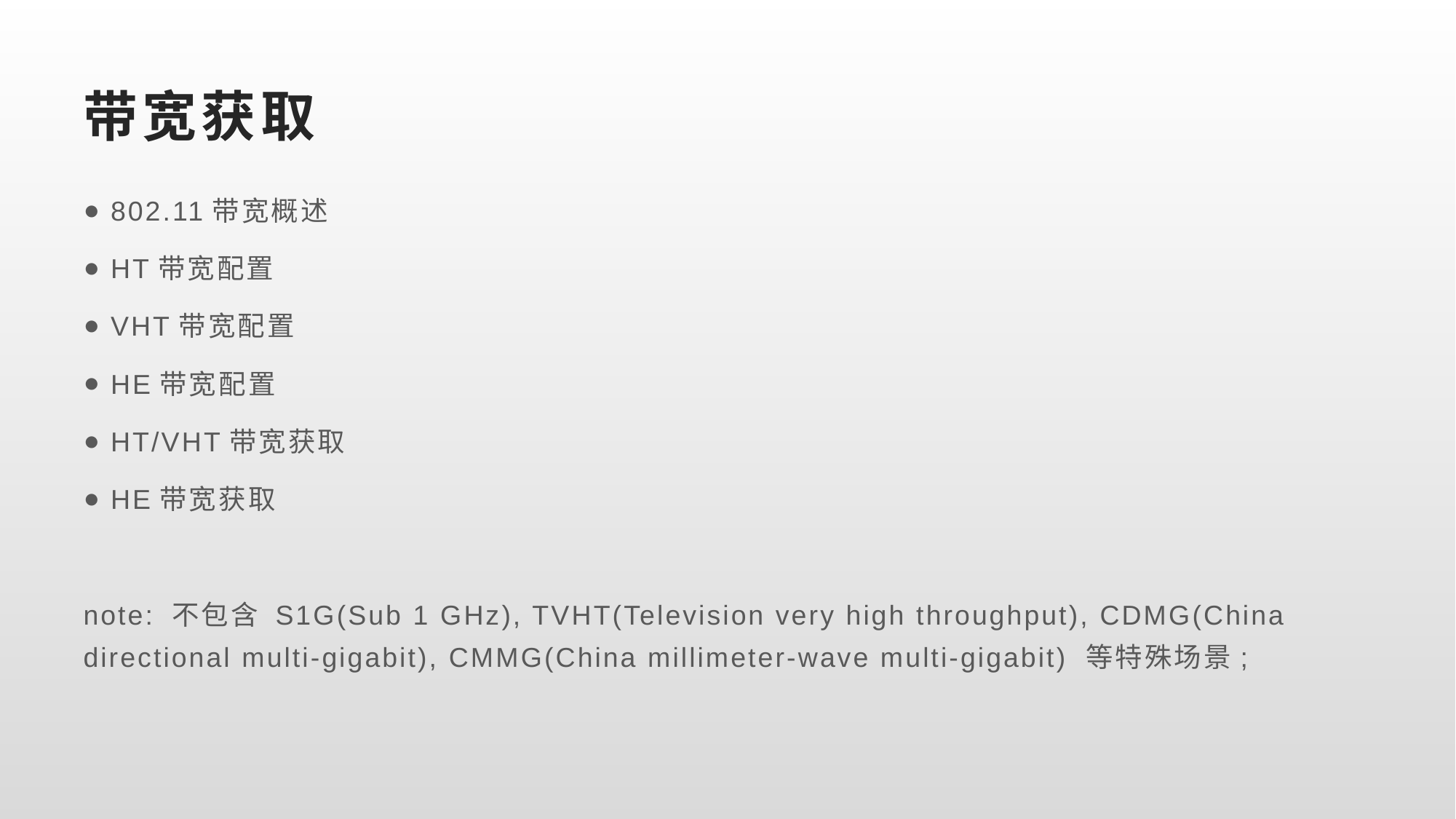

# 带宽获取
802.11带宽概述
HT带宽配置
VHT带宽配置
HE带宽配置
HT/VHT带宽获取
HE带宽获取

note: 不包含 S1G(Sub 1 GHz), TVHT(Television very high throughput), CDMG(China directional multi-gigabit), CMMG(China millimeter-wave multi-gigabit) 等特殊场景;